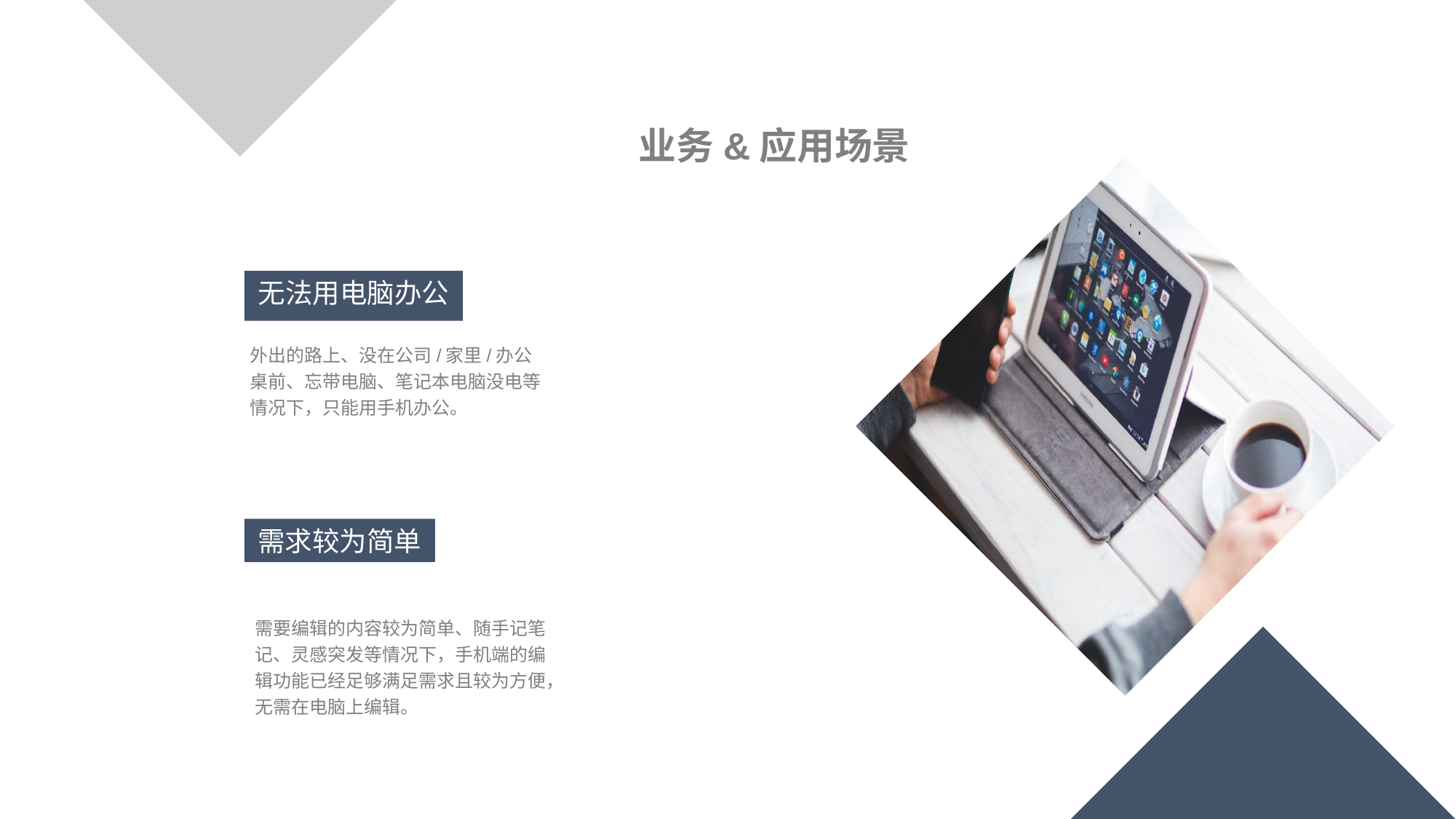

业务&应用场景

无法用电脑办公
需求较为简单
外出的路上、没在公司/家里/办公桌前、忘带电脑、笔记本电脑没电等情况下，只能用手机办公。
需要编辑的内容较为简单、随手记笔记、灵感突发等情况下，手机端的编辑功能已经足够满足需求且较为方便，无需在电脑上编辑。